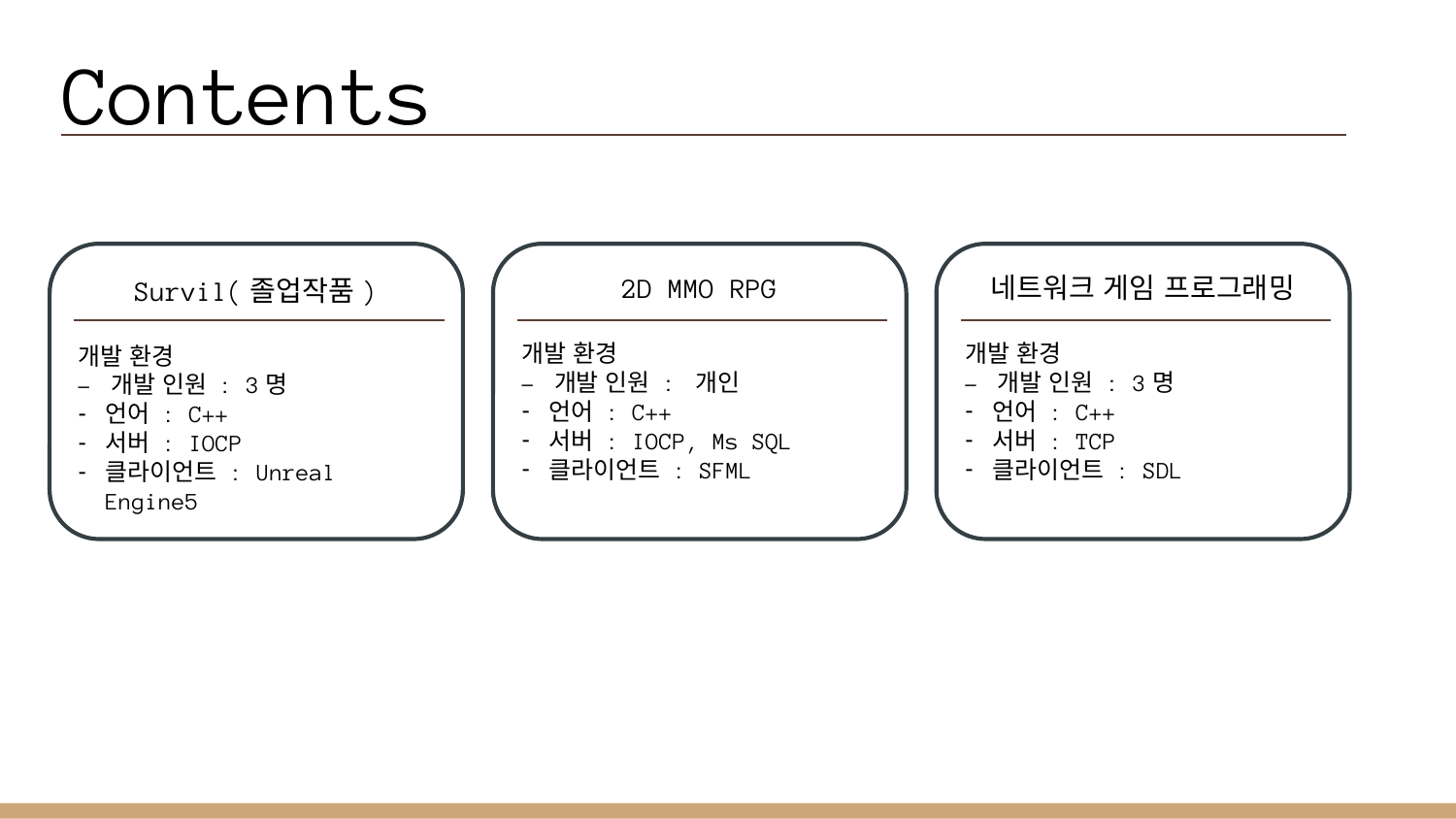

# Contents

Survil(졸업작품)

개발 환경
- 개발 인원 : 3명
언어 : C++
서버 : IOCP
클라이언트 : Unreal Engine5

2D MMO RPG

개발 환경
- 개발 인원 : 개인
언어 : C++
서버 : IOCP, Ms SQL
클라이언트 : SFML

네트워크 게임 프로그래밍

개발 환경
- 개발 인원 : 3명
언어 : C++
서버 : TCP
클라이언트 : SDL